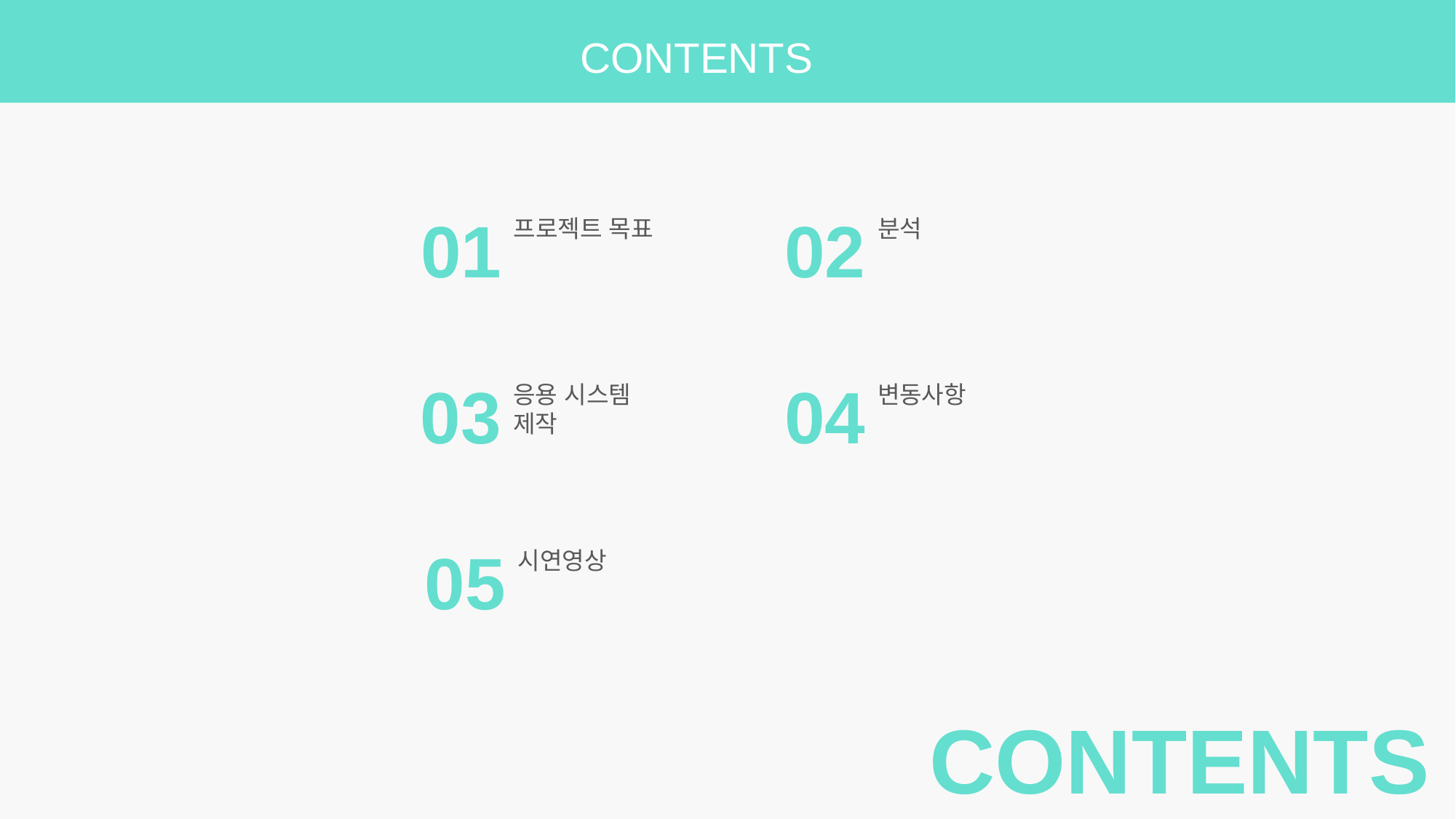

CONTENTS
01
프로젝트 목표
02
분석
03
응용 시스템
제작
04
변동사항
05
시연영상
CONTENTS